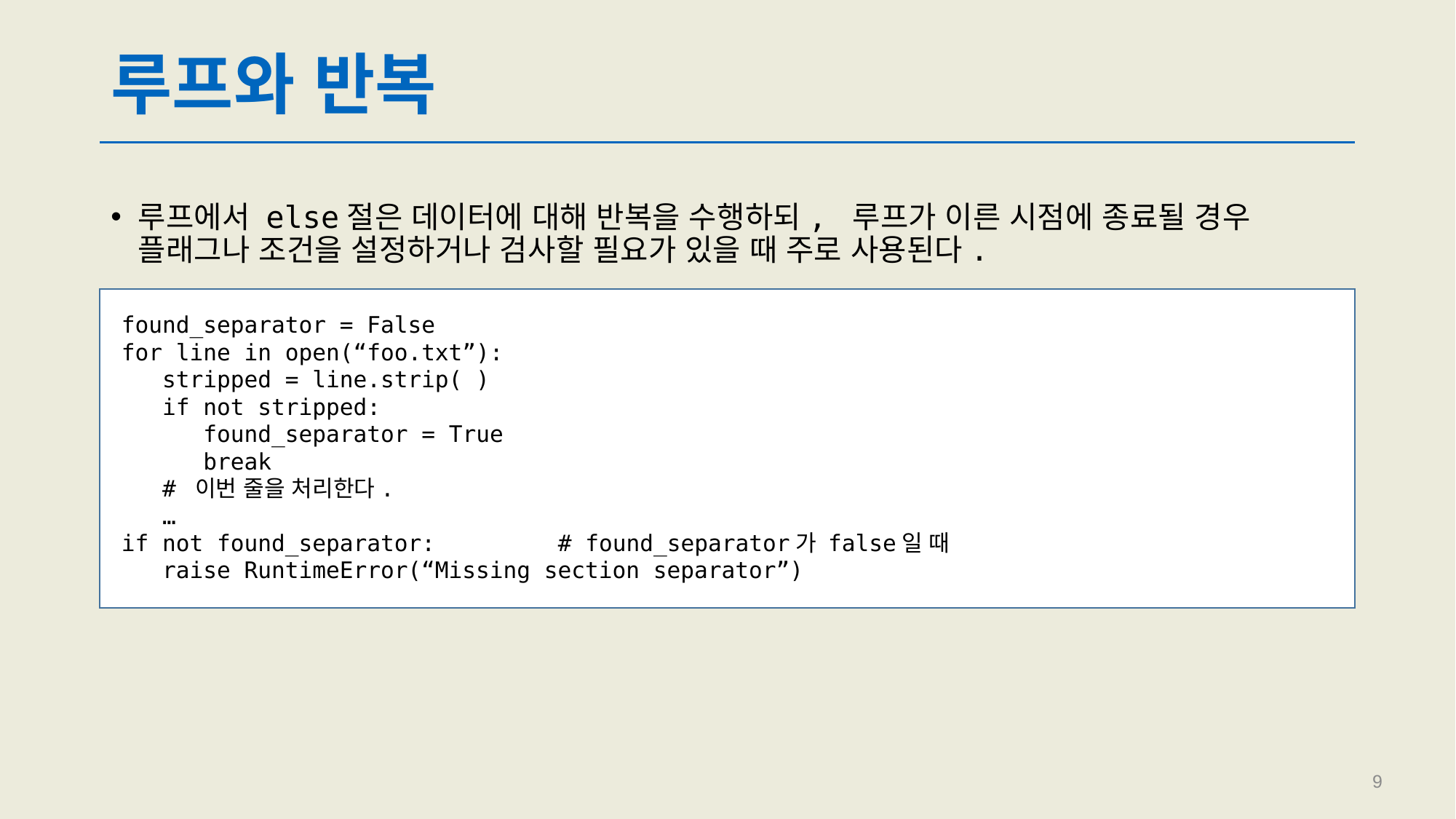

# 루프와 반복
루프에서 else절은 데이터에 대해 반복을 수행하되, 루프가 이른 시점에 종료될 경우 플래그나 조건을 설정하거나 검사할 필요가 있을 때 주로 사용된다.
found_separator = False
for line in open(“foo.txt”):
   stripped = line.strip( )
   if not stripped:
      found_separator = True
      break
   # 이번 줄을 처리한다.
   …
if not found_separator:		# found_separator가 false일 때
   raise RuntimeError(“Missing section separator”)
9